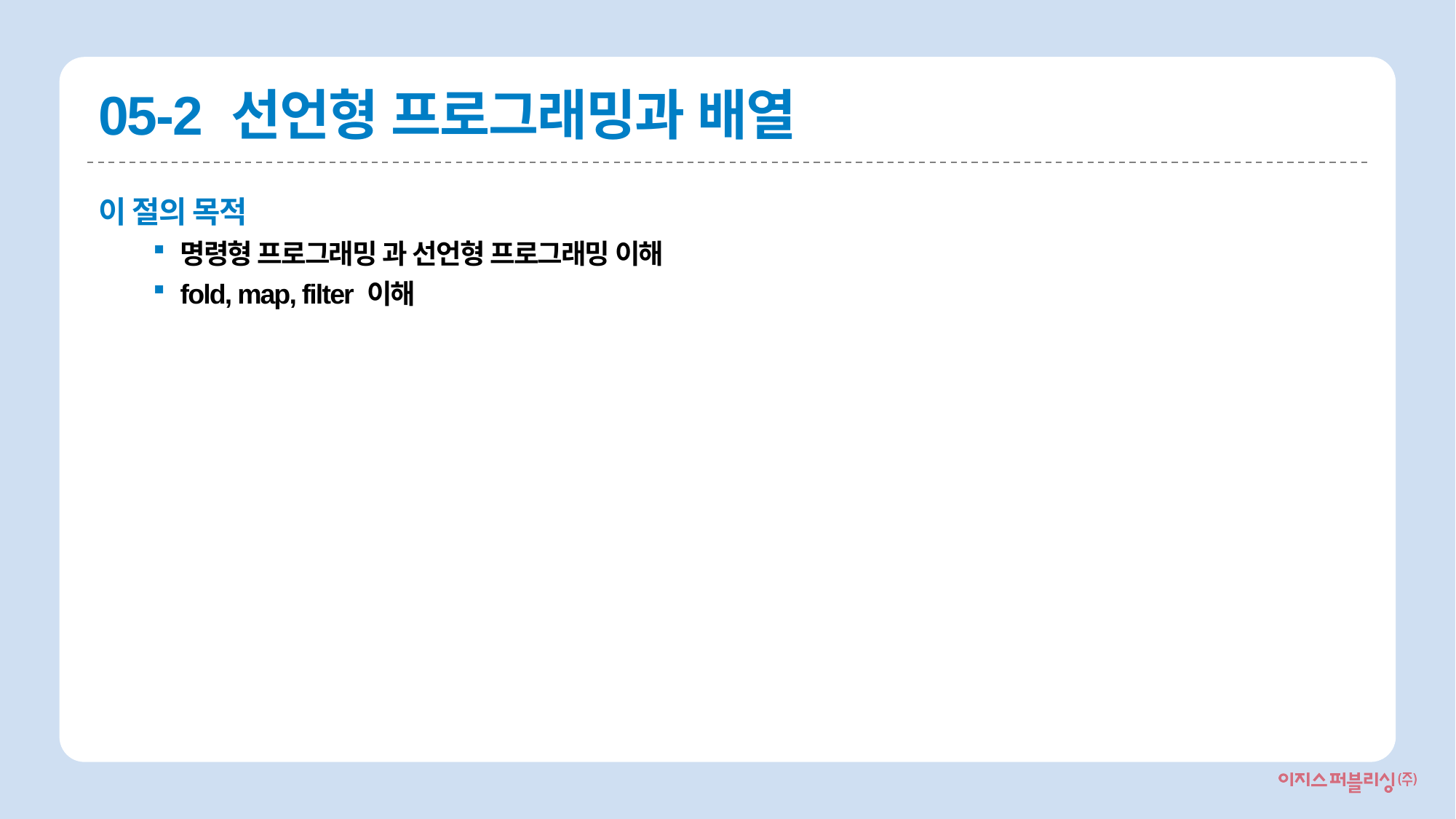

# 05-2 선언형 프로그래밍과 배열
이 절의 목적
명령형 프로그래밍 과 선언형 프로그래밍 이해
fold, map, filter 이해